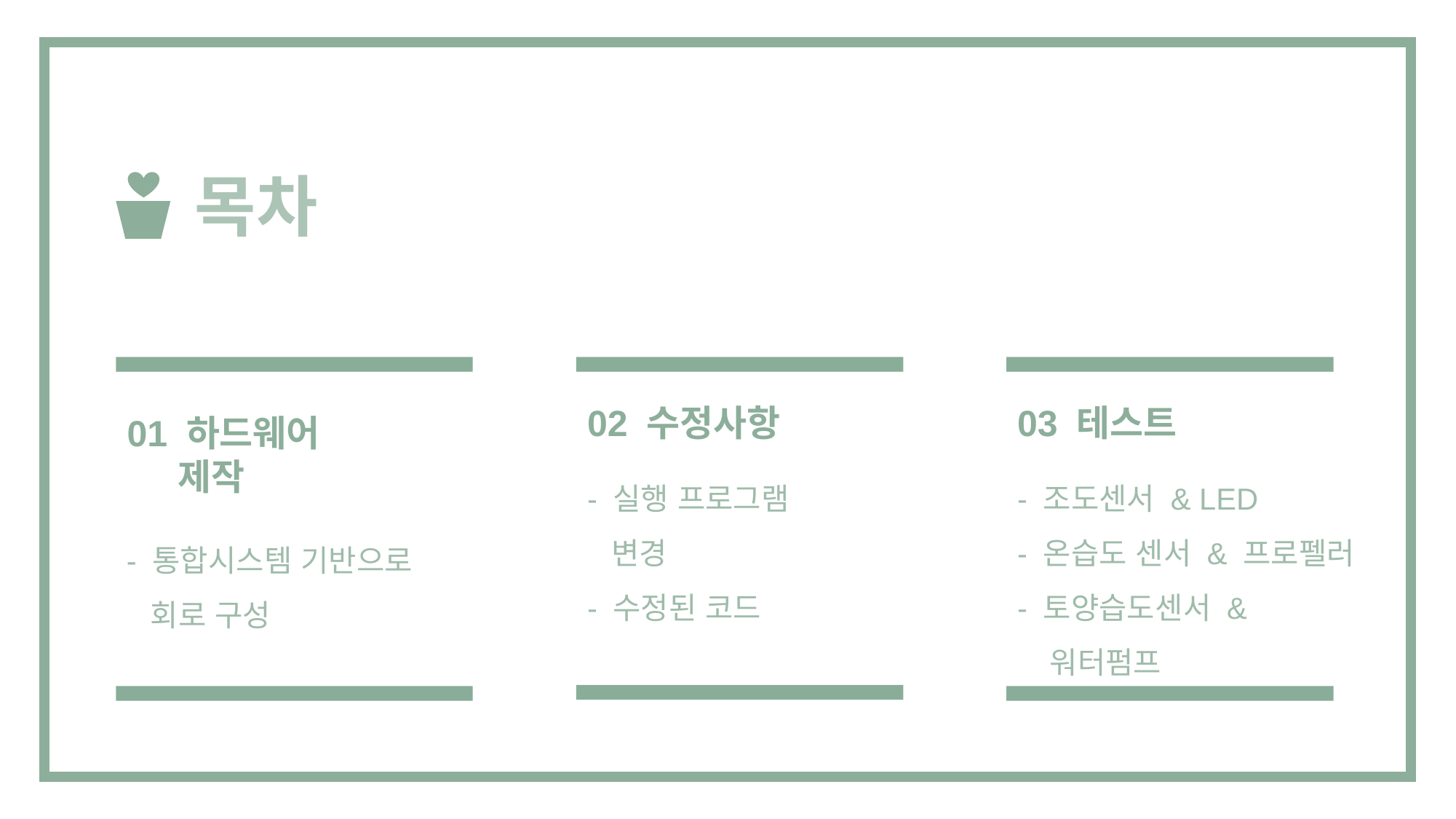

목차

02 수정사항
- 실행 프로그램
  변경
- 수정된 코드

03 테스트

01 하드웨어
     제작
- 통합시스템 기반으로
  회로 구성

- 조도센서 & LED
- 온습도 센서 & 프로펠러
- 토양습도센서 &
   워터펌프